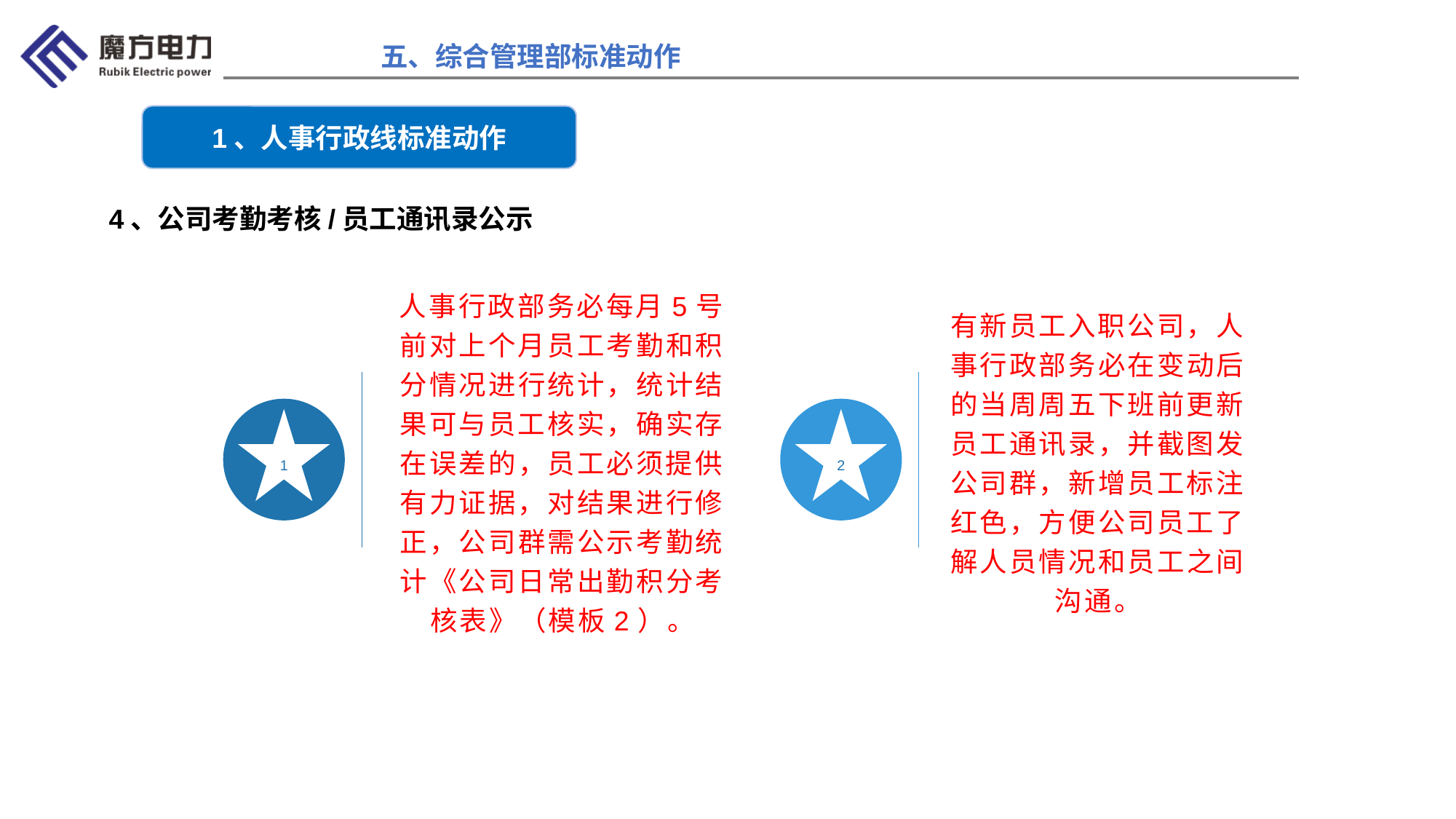

五、综合管理部标准动作
1、人事行政线标准动作
4、公司考勤考核/员工通讯录公示
人事行政部务必每月5号前对上个月员工考勤和积分情况进行统计，统计结果可与员工核实，确实存在误差的，员工必须提供有力证据，对结果进行修正，公司群需公示考勤统计《公司日常出勤积分考核表》（模板2）。
有新员工入职公司，人事行政部务必在变动后的当周周五下班前更新员工通讯录，并截图发公司群，新增员工标注红色，方便公司员工了解人员情况和员工之间沟通。

1
2